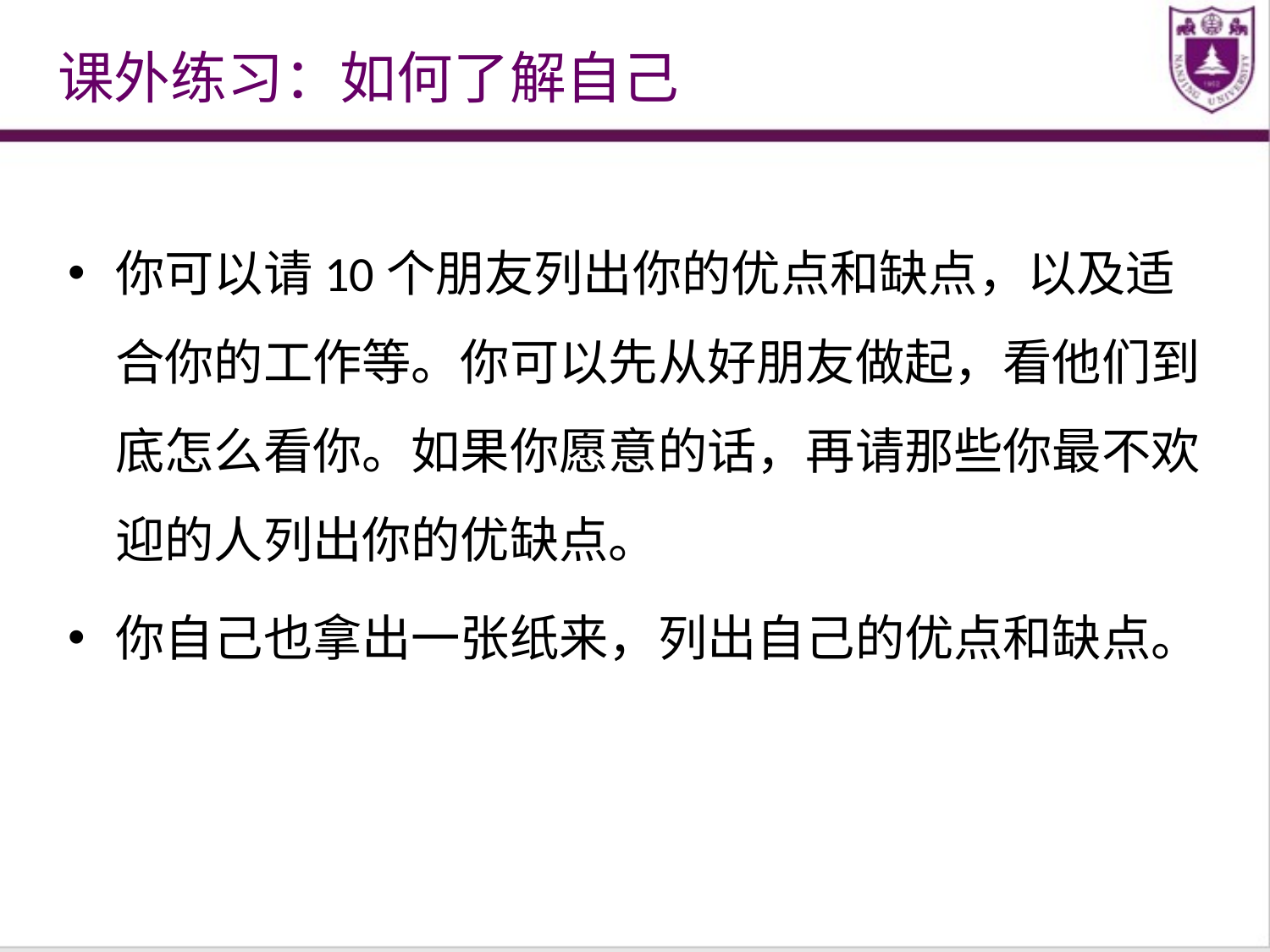

# 课外练习：如何了解自己
你可以请10个朋友列出你的优点和缺点，以及适合你的工作等。你可以先从好朋友做起，看他们到底怎么看你。如果你愿意的话，再请那些你最不欢迎的人列出你的优缺点。
你自己也拿出一张纸来，列出自己的优点和缺点。